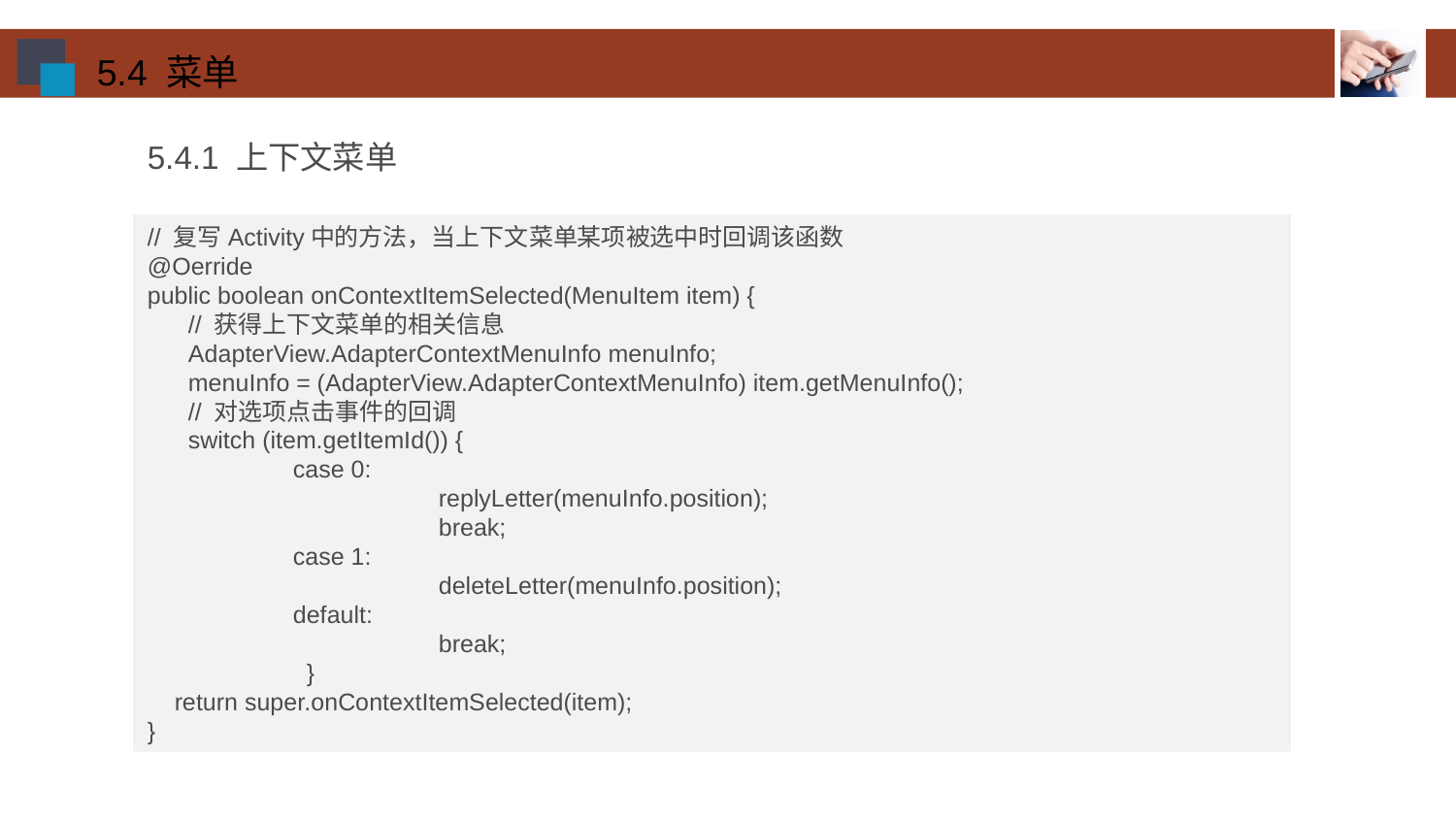

5.4 菜单

5.4.1 上下文菜单

// 复写Activity中的方法，当上下文菜单某项被选中时回调该函数
@Oerride
public boolean onContextItemSelected(MenuItem item) {
      // 获得上下文菜单的相关信息
      AdapterView.AdapterContextMenuInfo menuInfo;
      menuInfo = (AdapterView.AdapterContextMenuInfo) item.getMenuInfo();
      // 对选项点击事件的回调
      switch (item.getItemId()) {
	case 0:
		replyLetter(menuInfo.position);
		break;
      	case 1:
        		deleteLetter(menuInfo.position);
	default:
		break;
	  }
    return super.onContextItemSelected(item);
}